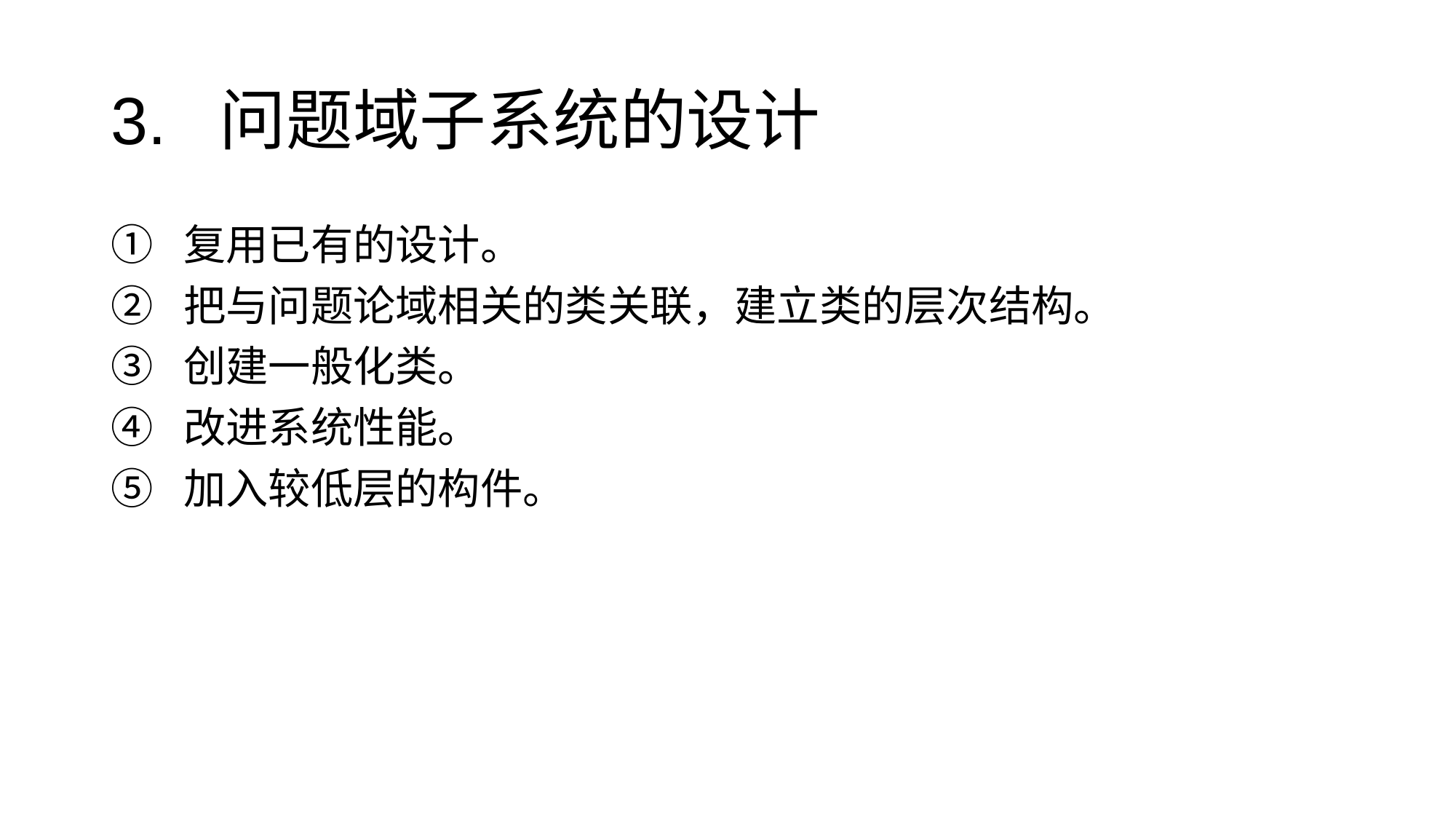

# 3.  问题域子系统的设计
复用已有的设计。
把与问题论域相关的类关联，建立类的层次结构。
创建一般化类。
改进系统性能。
加入较低层的构件。